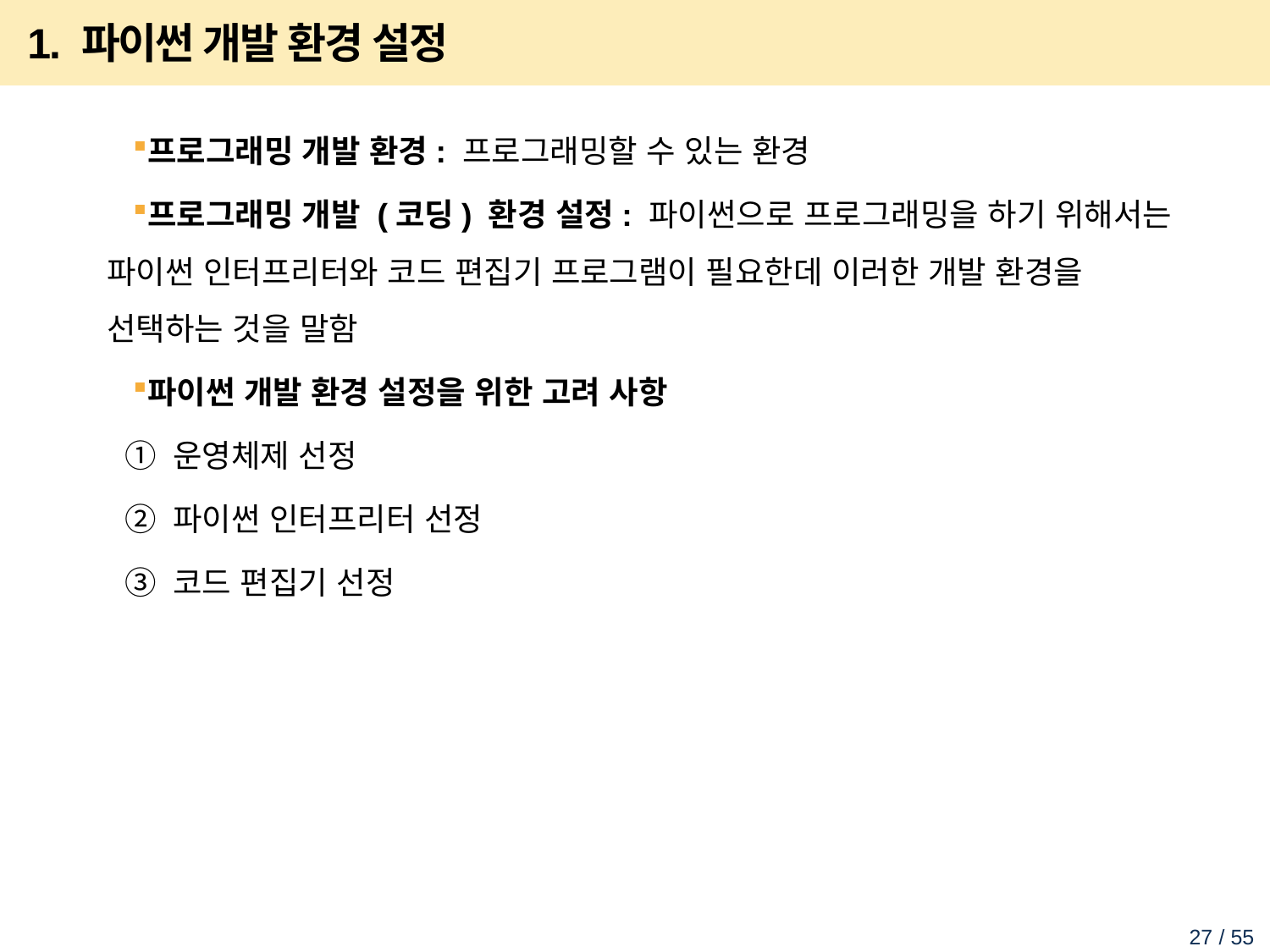

# 1. 파이썬 개발 환경 설정
프로그래밍 개발 환경: 프로그래밍할 수 있는 환경
프로그래밍 개발 (코딩) 환경 설정: 파이썬으로 프로그래밍을 하기 위해서는 파이썬 인터프리터와 코드 편집기 프로그램이 필요한데 이러한 개발 환경을 선택하는 것을 말함
파이썬 개발 환경 설정을 위한 고려 사항
  ① 운영체제 선정
  ② 파이썬 인터프리터 선정
  ③ 코드 편집기 선정